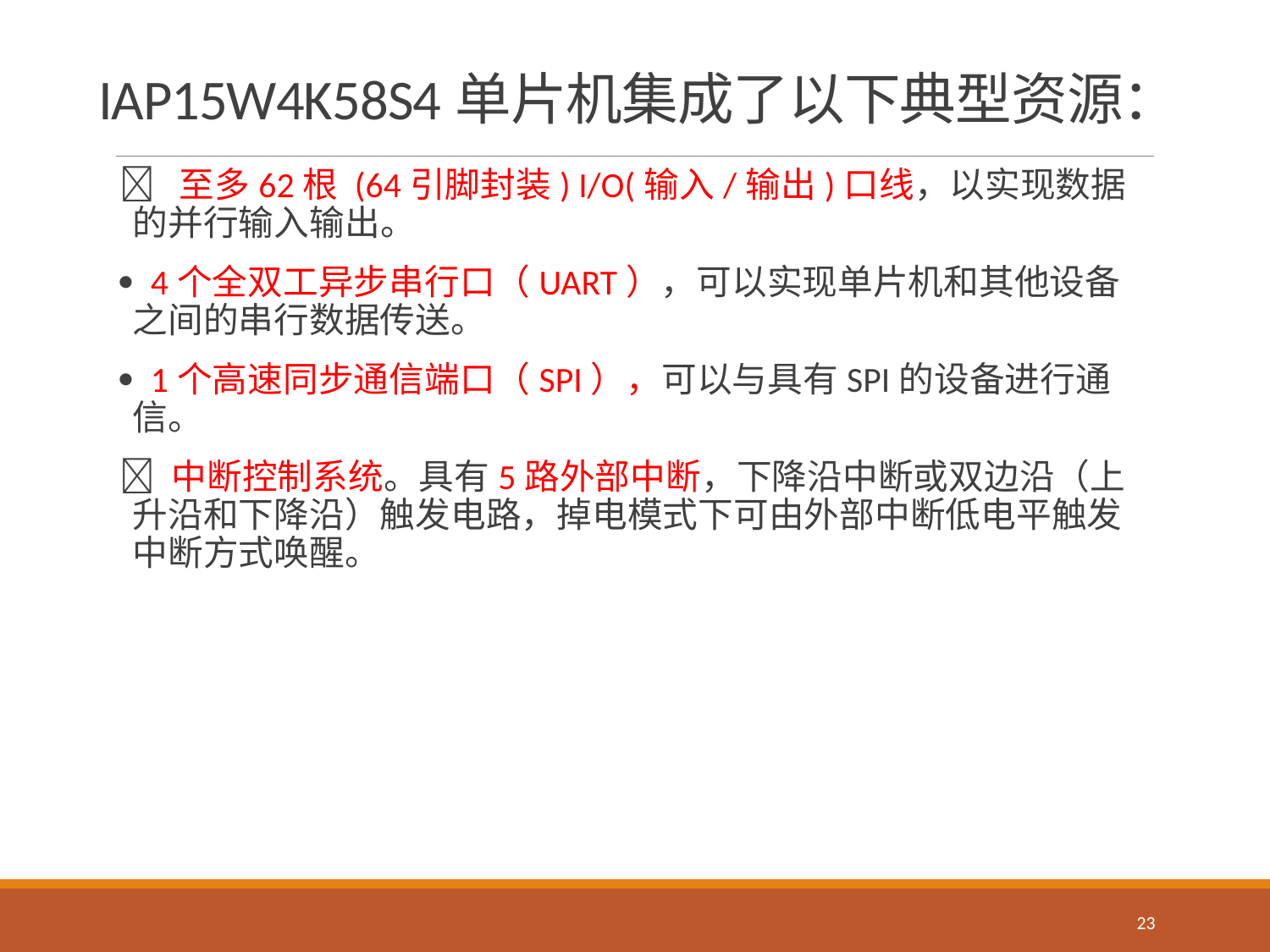

# IAP15W4K58S4单片机集成了以下典型资源：
•  至多62根 (64引脚封装) I/O(输入/输出)口线，以实现数据的并行输入输出。
•  4个全双工异步串行口（UART），可以实现单片机和其他设备之间的串行数据传送。
•  1个高速同步通信端口（SPI），可以与具有SPI的设备进行通信。
• 中断控制系统。具有5路外部中断，下降沿中断或双边沿（上升沿和下降沿）触发电路，掉电模式下可由外部中断低电平触发中断方式唤醒。
23